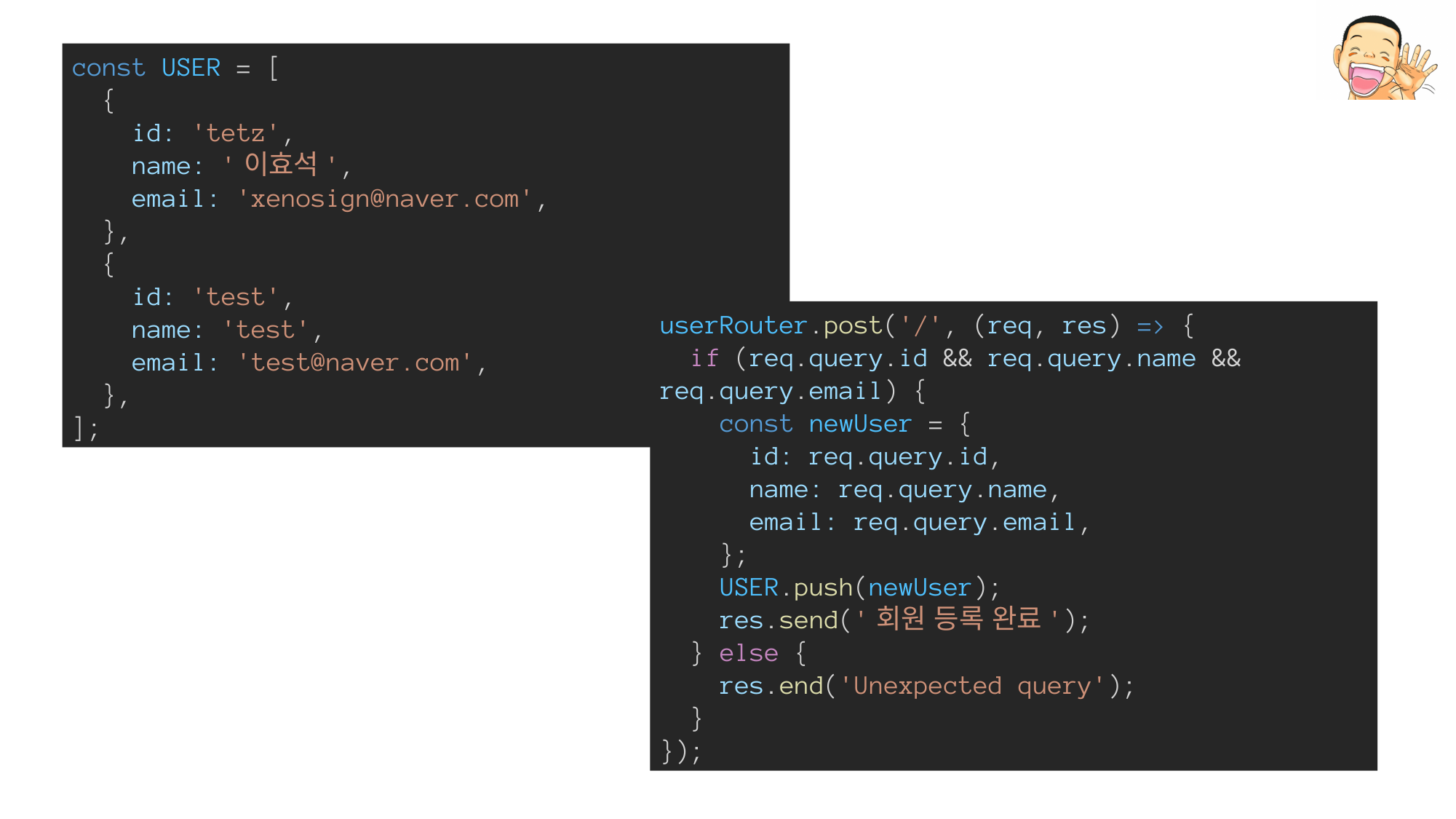

const USER = [
  {
    id: 'tetz',
    name: '이효석',
    email: 'xenosign@naver.com',
  },
  {
    id: 'test',
    name: 'test',
    email: 'test@naver.com',
  },
];
userRouter.post('/', (req, res) => {
  if (req.query.id && req.query.name && req.query.email) {
    const newUser = {
      id: req.query.id,
      name: req.query.name,
      email: req.query.email,
    };
    USER.push(newUser);
    res.send('회원 등록 완료');
  } else {
    res.end('Unexpected query');
  }
});